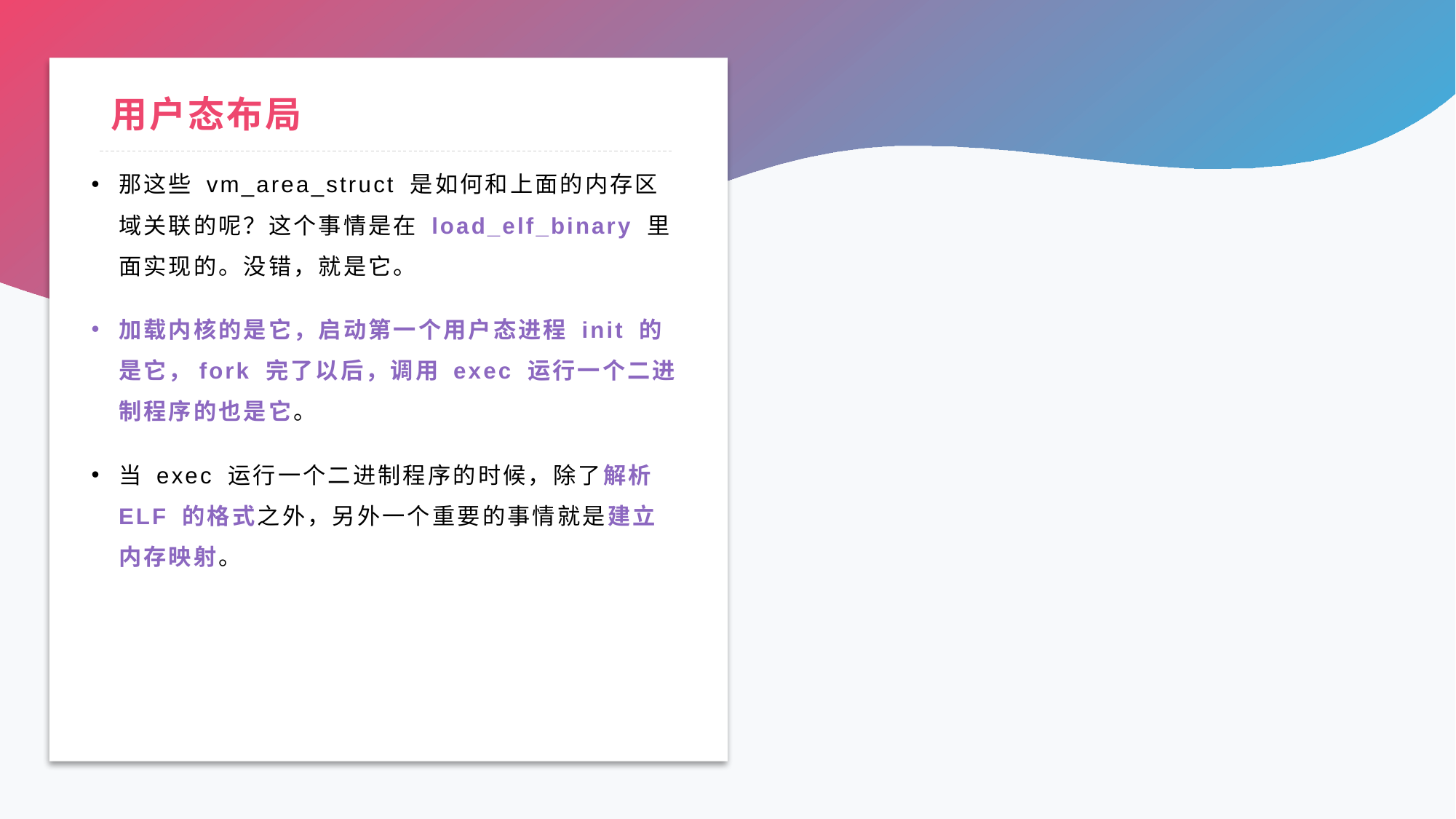

# 用户态布局
那这些 vm_area_struct 是如何和上面的内存区域关联的呢？这个事情是在 load_elf_binary 里面实现的。没错，就是它。
加载内核的是它，启动第一个用户态进程 init 的是它，fork 完了以后，调用 exec 运行一个二进制程序的也是它。
当 exec 运行一个二进制程序的时候，除了解析 ELF 的格式之外，另外一个重要的事情就是建立内存映射。